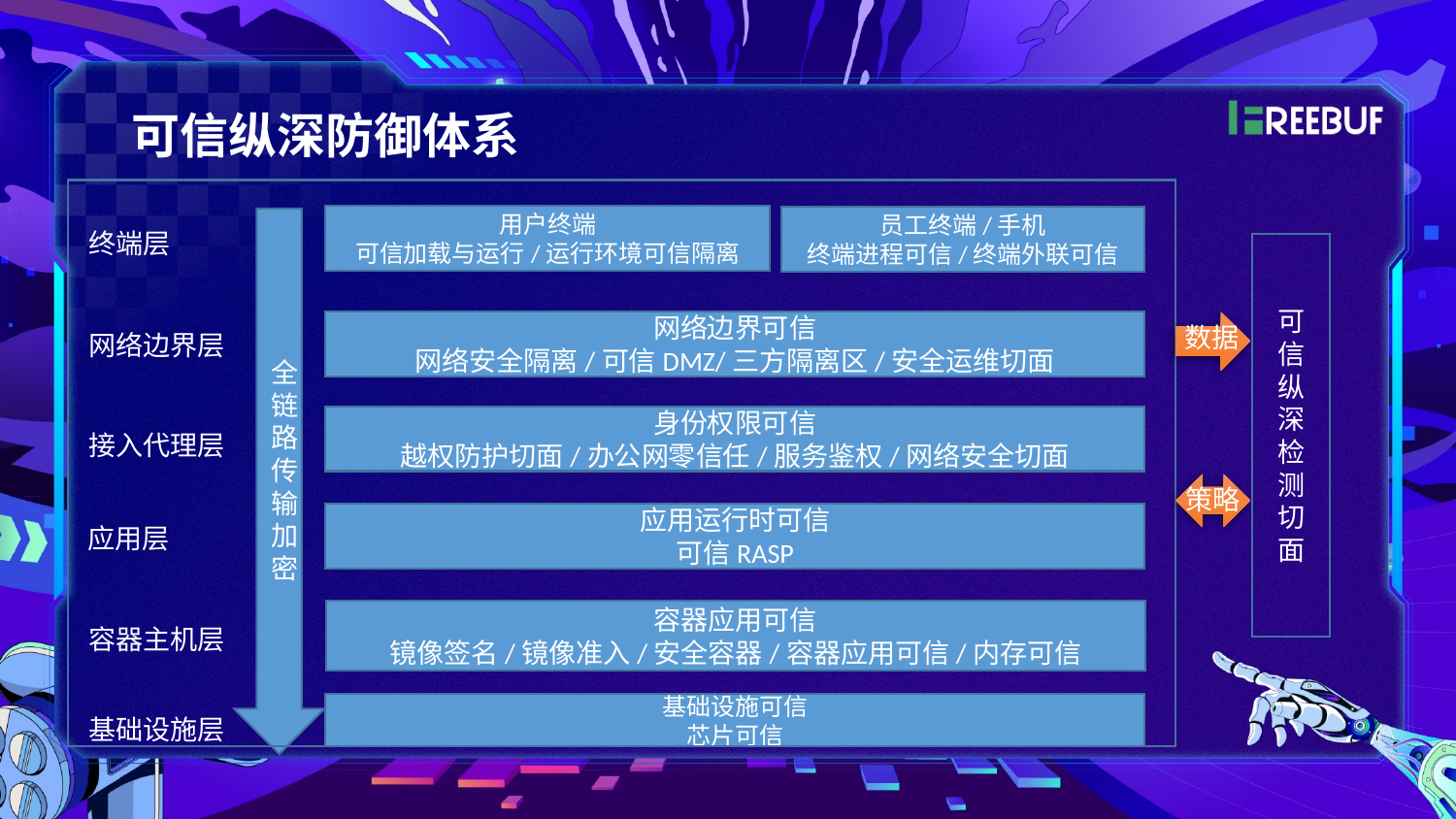

可信纵深防御体系

用户终端
可信加载与运行/运行环境可信隔离
员工终端/手机
终端进程可信/终端外联可信
全链路传输加密
终端层
可信纵深
检测切面
网络边界可信
网络安全隔离/可信DMZ/三方隔离区/安全运维切面

数据
网络边界层
身份权限可信
越权防护切面/办公网零信任/服务鉴权/网络安全切面
接入代理层

策略
应用运行时可信
可信RASP
应用层
容器应用可信
镜像签名/镜像准入/安全容器/容器应用可信/内存可信
容器主机层
基础设施可信
芯片可信
基础设施层